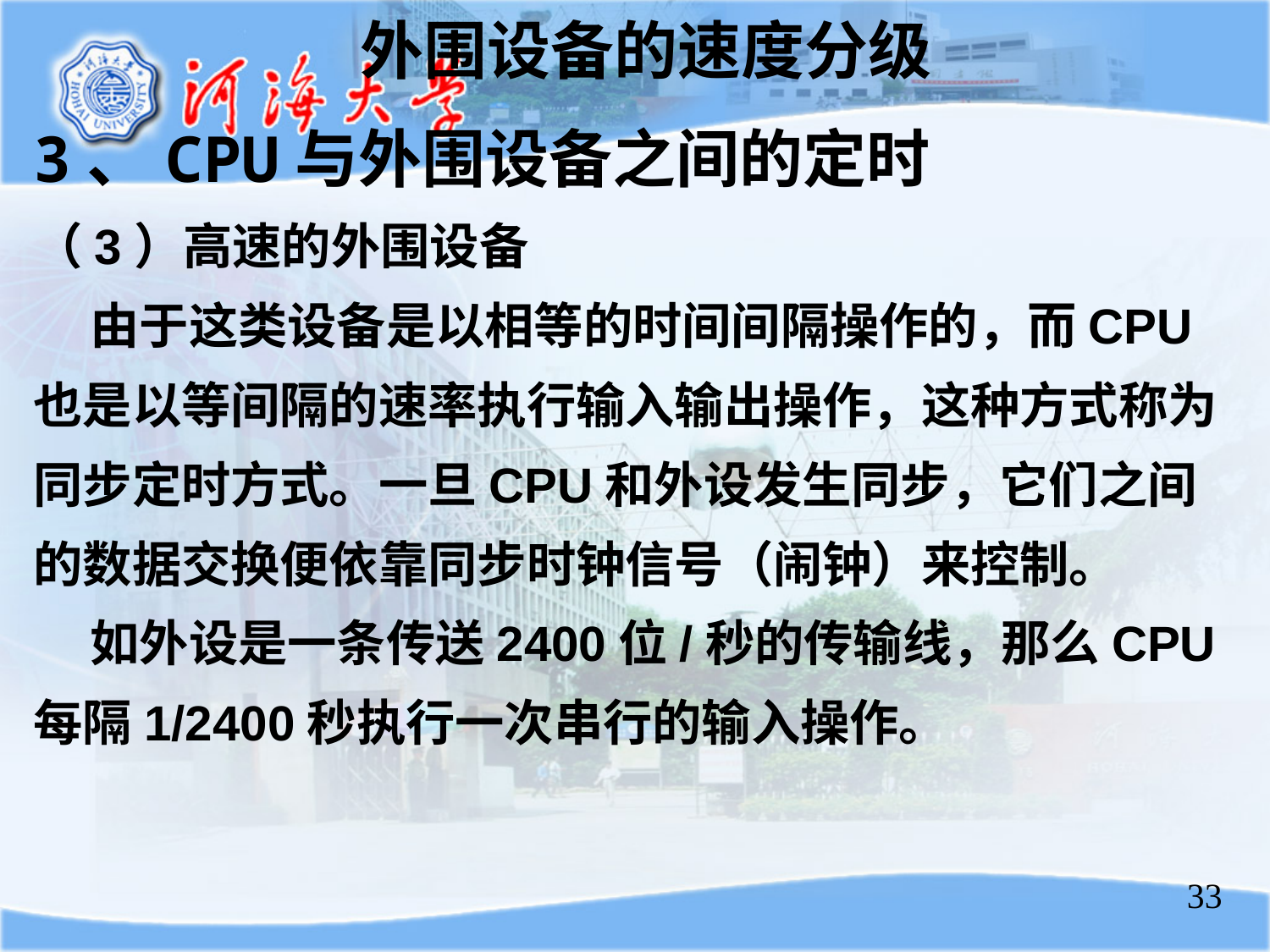

外围设备的速度分级
3、CPU与外围设备之间的定时
（3）高速的外围设备
    由于这类设备是以相等的时间间隔操作的，而CPU也是以等间隔的速率执行输入输出操作，这种方式称为同步定时方式。一旦CPU和外设发生同步，它们之间的数据交换便依靠同步时钟信号（闹钟）来控制。
    如外设是一条传送2400位/秒的传输线，那么CPU每隔1/2400秒执行一次串行的输入操作。
33